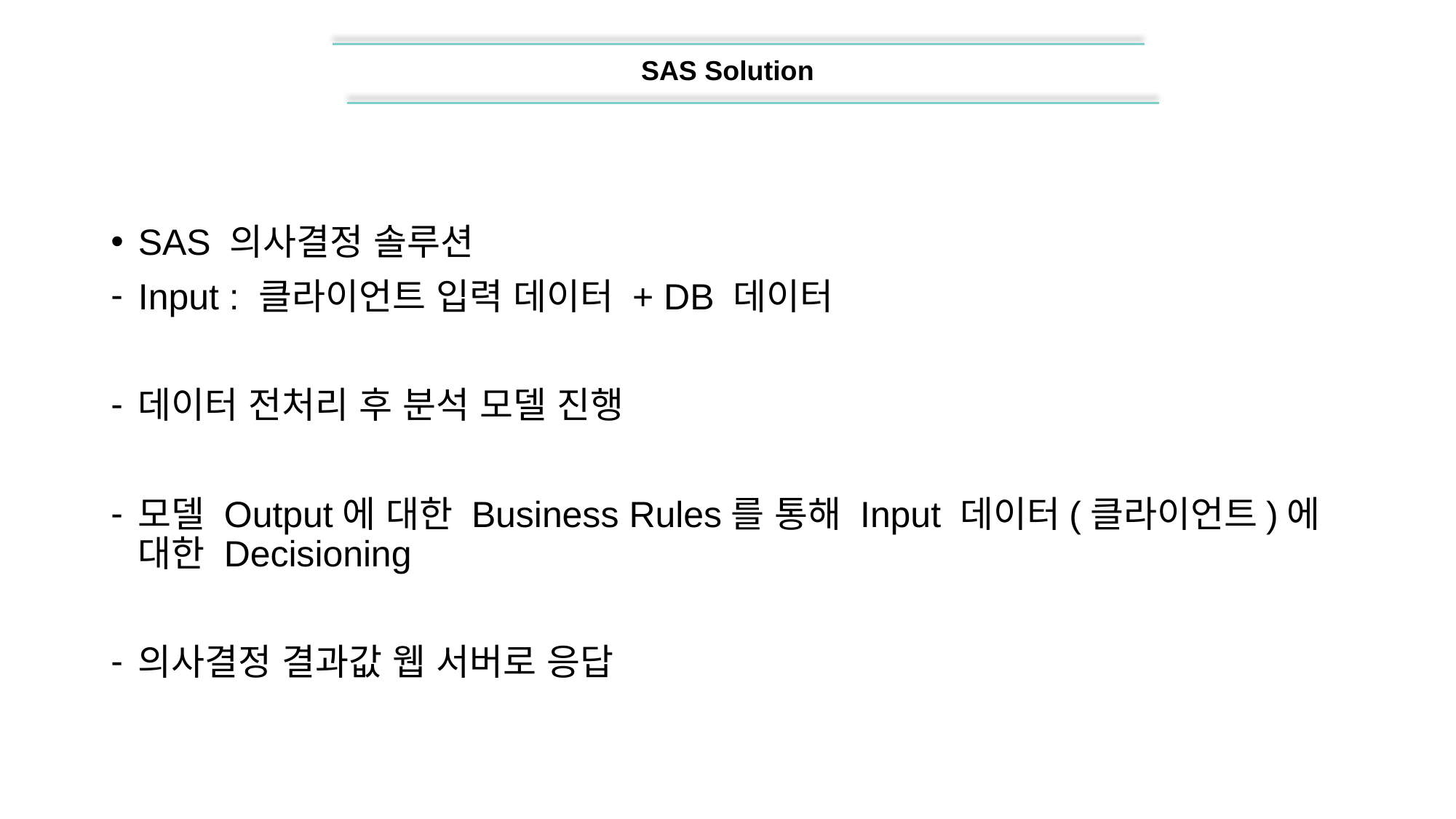

SAS Solution
SAS 의사결정 솔루션
Input : 클라이언트 입력 데이터 + DB 데이터

데이터 전처리 후 분석 모델 진행

모델 Output에 대한 Business Rules를 통해 Input 데이터(클라이언트)에 대한 Decisioning

의사결정 결과값 웹 서버로 응답